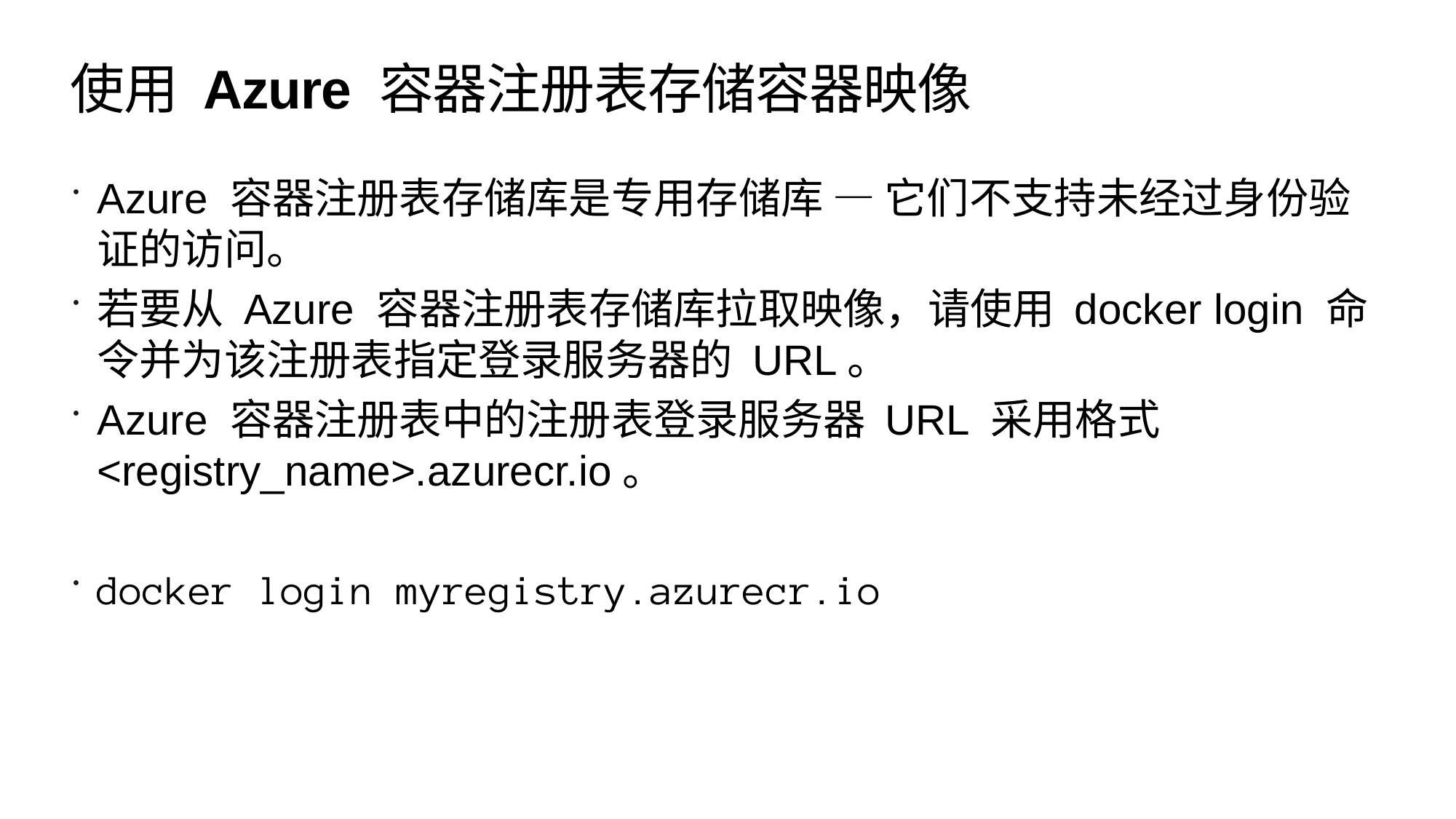

# 使用 Azure 容器注册表存储容器映像
Azure 容器注册表存储库是专用存储库 — 它们不支持未经过身份验证的访问。
若要从 Azure 容器注册表存储库拉取映像，请使用 docker login 命令并为该注册表指定登录服务器的 URL。
Azure 容器注册表中的注册表登录服务器 URL 采用格式 <registry_name>.azurecr.io。

docker login myregistry.azurecr.io